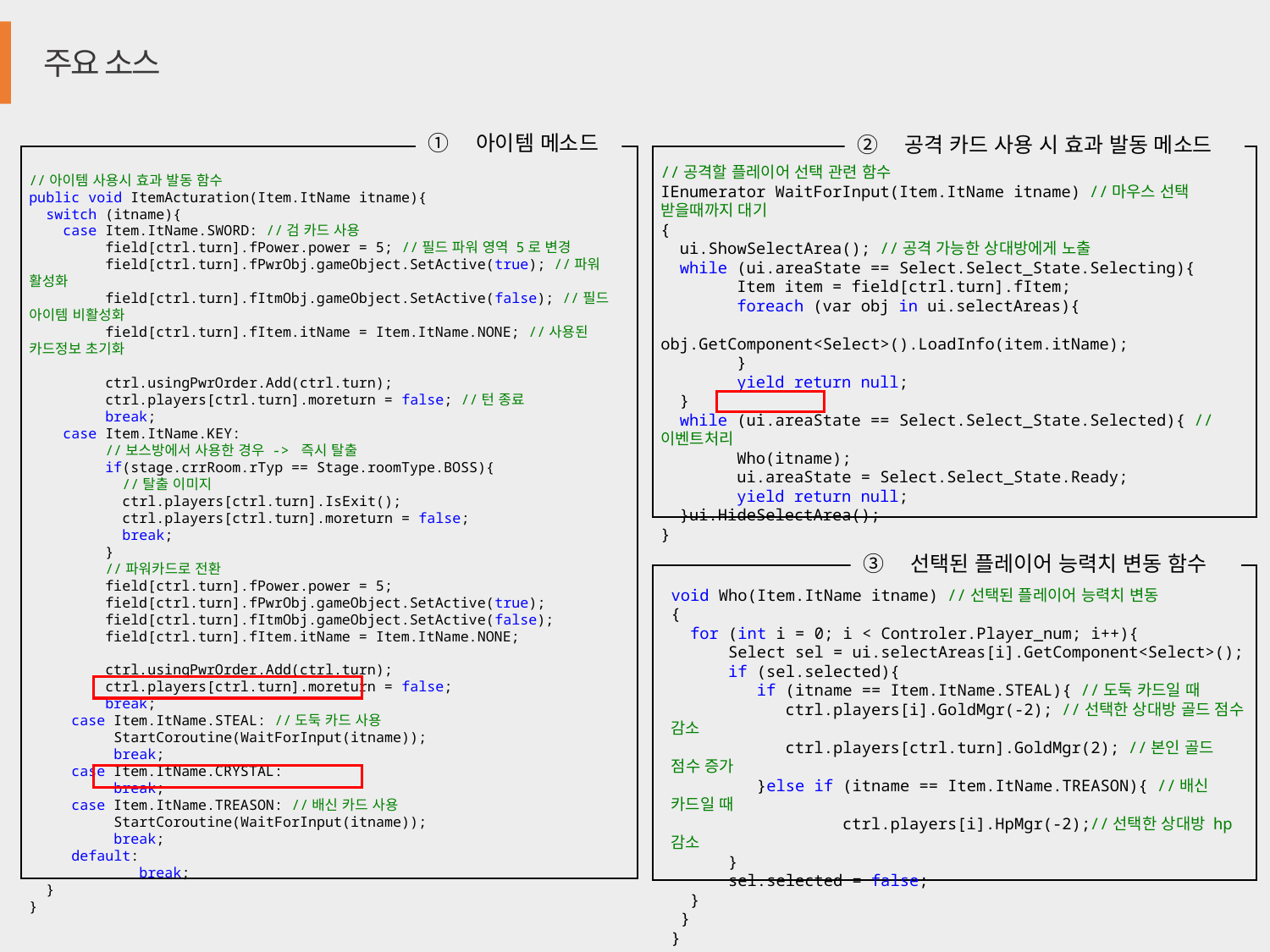

주요 소스
아이템 메소드

공격 카드 사용 시 효과 발동 메소드

//공격할 플레이어 선택 관련 함수
IEnumerator WaitForInput(Item.ItName itname) //마우스 선택 받을때까지 대기
{
  ui.ShowSelectArea(); //공격 가능한 상대방에게 노출
  while (ui.areaState == Select.Select_State.Selecting){
        Item item = field[ctrl.turn].fItem;
        foreach (var obj in ui.selectAreas){
                obj.GetComponent<Select>().LoadInfo(item.itName);
        }
        yield return null;
  }
  while (ui.areaState == Select.Select_State.Selected){ //이벤트처리
        Who(itname);
        ui.areaState = Select.Select_State.Ready;
        yield return null;
  }ui.HideSelectArea();
}
//아이템 사용시 효과 발동 함수
public void ItemActuration(Item.ItName itname){
  switch (itname){
    case Item.ItName.SWORD: //검 카드 사용
         field[ctrl.turn].fPower.power = 5; //필드 파워 영역 5로 변경
         field[ctrl.turn].fPwrObj.gameObject.SetActive(true); //파워 활성화
         field[ctrl.turn].fItmObj.gameObject.SetActive(false); //필드 아이템 비활성화
         field[ctrl.turn].fItem.itName = Item.ItName.NONE; //사용된 카드정보 초기화

         ctrl.usingPwrOrder.Add(ctrl.turn);
         ctrl.players[ctrl.turn].moreturn = false; //턴 종료
         break;
    case Item.ItName.KEY:
         //보스방에서 사용한 경우 -> 즉시 탈출
         if(stage.crrRoom.rTyp == Stage.roomType.BOSS){
           //탈출 이미지
           ctrl.players[ctrl.turn].IsExit();
           ctrl.players[ctrl.turn].moreturn = false;
           break;
         }
         //파워카드로 전환
         field[ctrl.turn].fPower.power = 5;
         field[ctrl.turn].fPwrObj.gameObject.SetActive(true);
         field[ctrl.turn].fItmObj.gameObject.SetActive(false);
         field[ctrl.turn].fItem.itName = Item.ItName.NONE;

         ctrl.usingPwrOrder.Add(ctrl.turn);
         ctrl.players[ctrl.turn].moreturn = false;
         break;
     case Item.ItName.STEAL: //도둑 카드 사용
          StartCoroutine(WaitForInput(itname));
          break;
     case Item.ItName.CRYSTAL:
          break;
     case Item.ItName.TREASON: //배신 카드 사용
          StartCoroutine(WaitForInput(itname));
          break;
     default:
             break;
  }
}

선택된 플레이어 능력치 변동 함수

void Who(Item.ItName itname) //선택된 플레이어 능력치 변동
{
  for (int i = 0; i < Controler.Player_num; i++){
      Select sel = ui.selectAreas[i].GetComponent<Select>();
      if (sel.selected){
         if (itname == Item.ItName.STEAL){ //도둑 카드일 때
            ctrl.players[i].GoldMgr(-2); //선택한 상대방 골드 점수 감소
            ctrl.players[ctrl.turn].GoldMgr(2); //본인 골드 점수 증가
         }else if (itname == Item.ItName.TREASON){ //배신 카드일 때
                  ctrl.players[i].HpMgr(-2);//선택한 상대방 hp 감소
      }
      sel.selected = false;
  }
 }
}